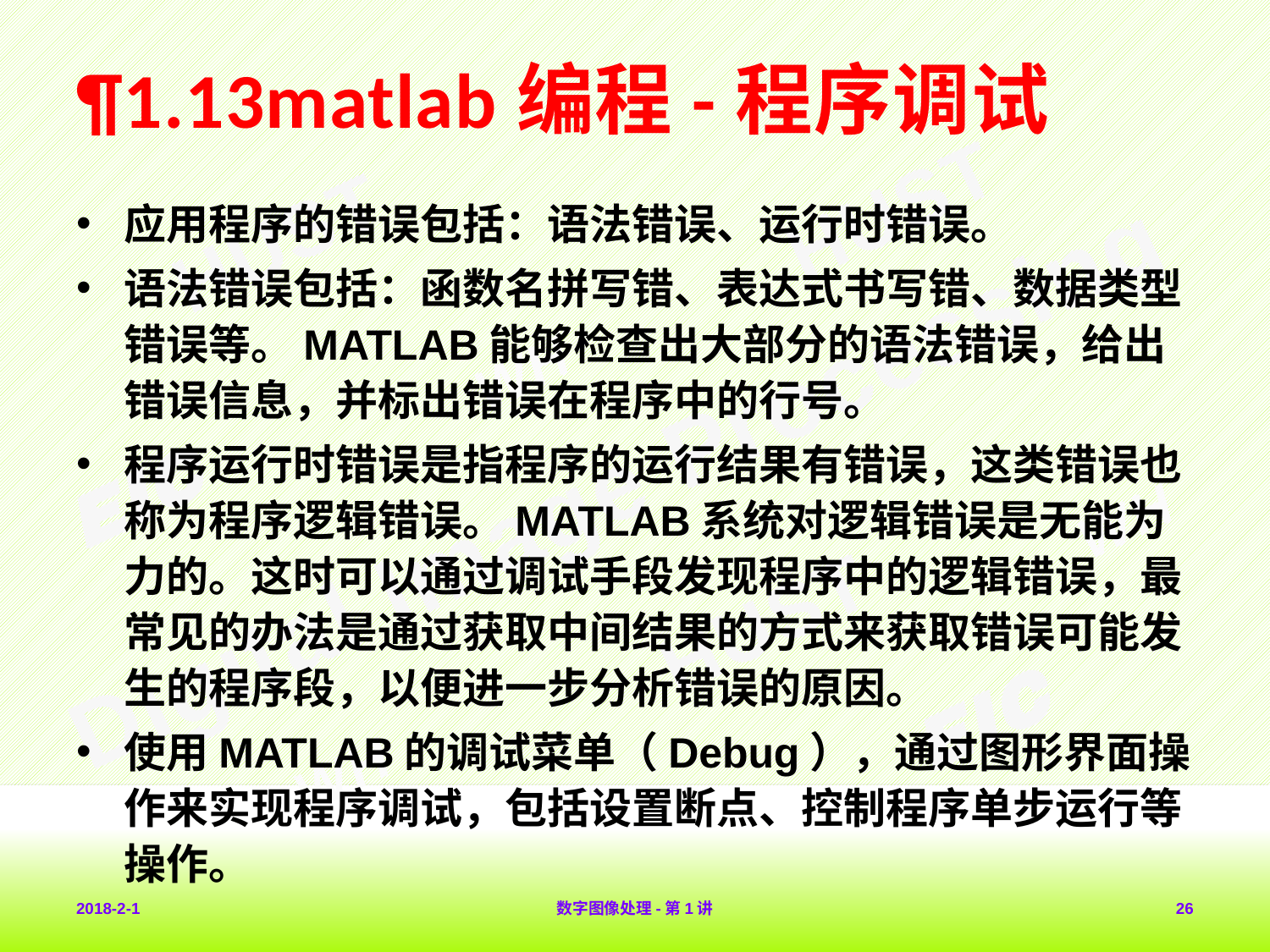

# ¶1.13matlab编程-程序调试
应用程序的错误包括：语法错误、运行时错误。
语法错误包括：函数名拼写错、表达式书写错、数据类型错误等。MATLAB能够检查出大部分的语法错误，给出错误信息，并标出错误在程序中的行号。
程序运行时错误是指程序的运行结果有错误，这类错误也称为程序逻辑错误。MATLAB系统对逻辑错误是无能为力的。这时可以通过调试手段发现程序中的逻辑错误，最常见的办法是通过获取中间结果的方式来获取错误可能发生的程序段，以便进一步分析错误的原因。
使用MATLAB的调试菜单（Debug），通过图形界面操作来实现程序调试，包括设置断点、控制程序单步运行等操作。
2018-2-1
数字图像处理-第1讲
26